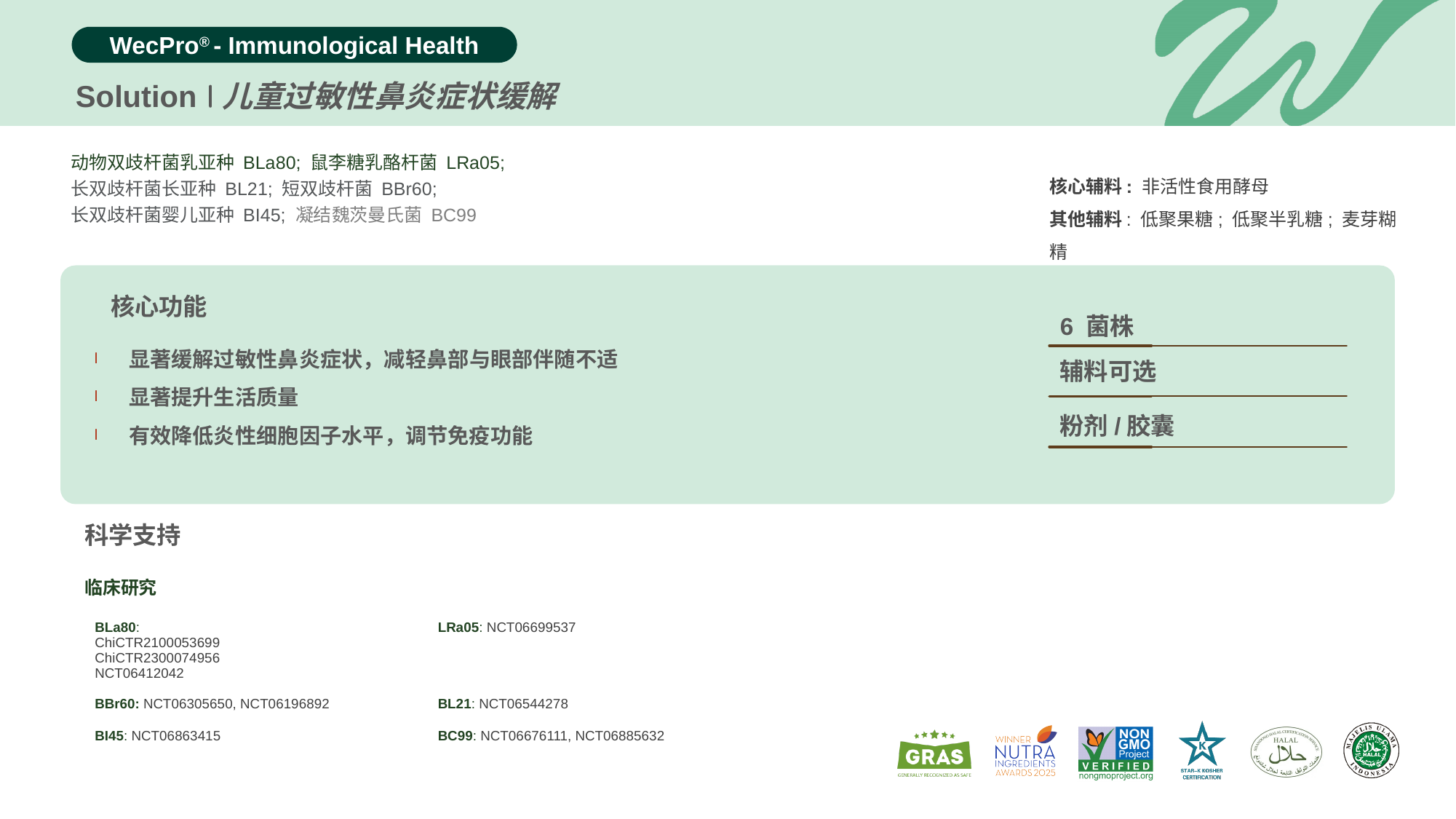

Solution
儿童过敏性鼻炎症状缓解

动物双歧杆菌乳亚种 BLa80; 鼠李糖乳酪杆菌 LRa05;
长双歧杆菌长亚种 BL21; 短双歧杆菌 BBr60;
长双歧杆菌婴儿亚种 BI45; 凝结魏茨曼氏菌 BC99
核心辅料: 非活性食用酵母
其他辅料: 低聚果糖; 低聚半乳糖; 麦芽糊精

核心功能
6 菌株
显著缓解过敏性鼻炎症状，减轻鼻部与眼部伴随不适
显著提升生活质量
有效降低炎性细胞因子水平，调节免疫功能

辅料可选
粉剂/胶囊
科学支持
临床研究
| BLa80: ChiCTR2100053699 ChiCTR2300074956 NCT06412042 | LRa05: NCT06699537 |
| --- | --- |
| BBr60: NCT06305650, NCT06196892 | BL21: NCT06544278 |
| BI45: NCT06863415 | BC99: NCT06676111, NCT06885632 |